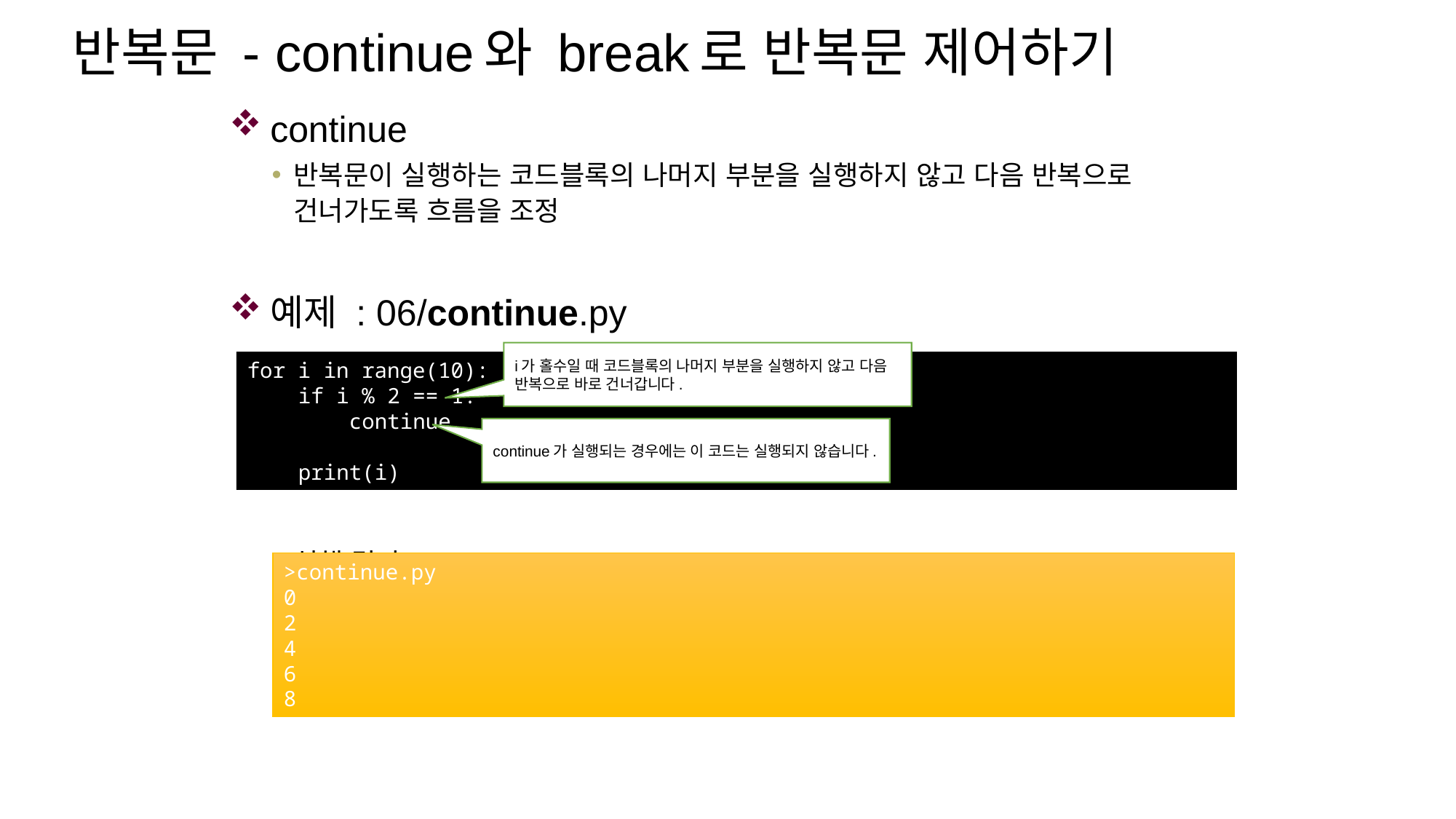

# 반복문 - continue와 break로 반복문 제어하기
continue
반복문이 실행하는 코드블록의 나머지 부분을 실행하지 않고 다음 반복으로 건너가도록 흐름을 조정

예제 : 06/continue.py

실행 결과
i가 홀수일 때 코드블록의 나머지 부분을 실행하지 않고 다음 반복으로 바로 건너갑니다.
for i in range(10):
    if i % 2 == 1:
        continue

    print(i)
continue가 실행되는 경우에는 이 코드는 실행되지 않습니다.
>continue.py
0
2
4
6
8